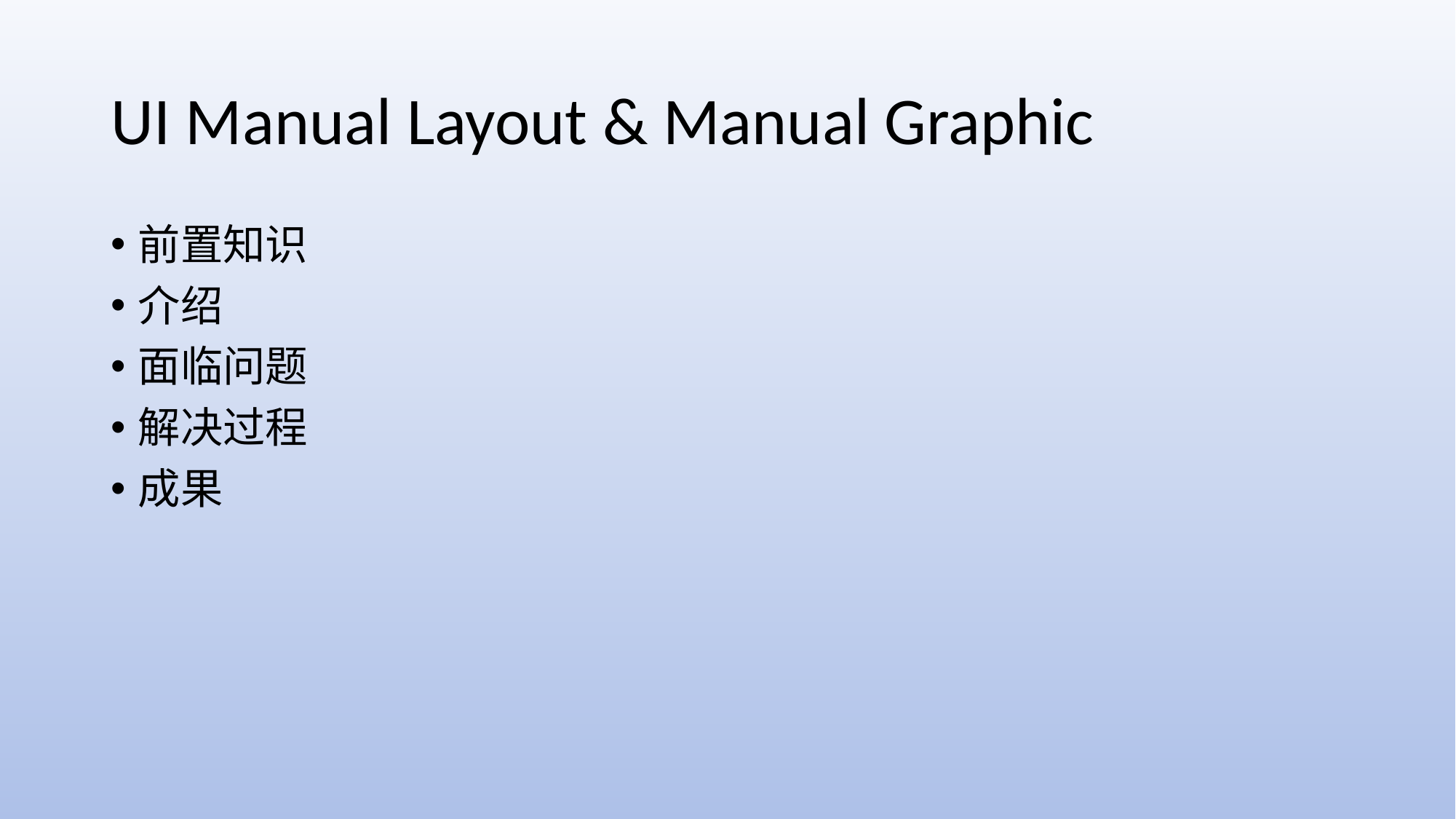

# UI Manual Layout & Manual Graphic
前置知识
介绍
面临问题
解决过程
成果